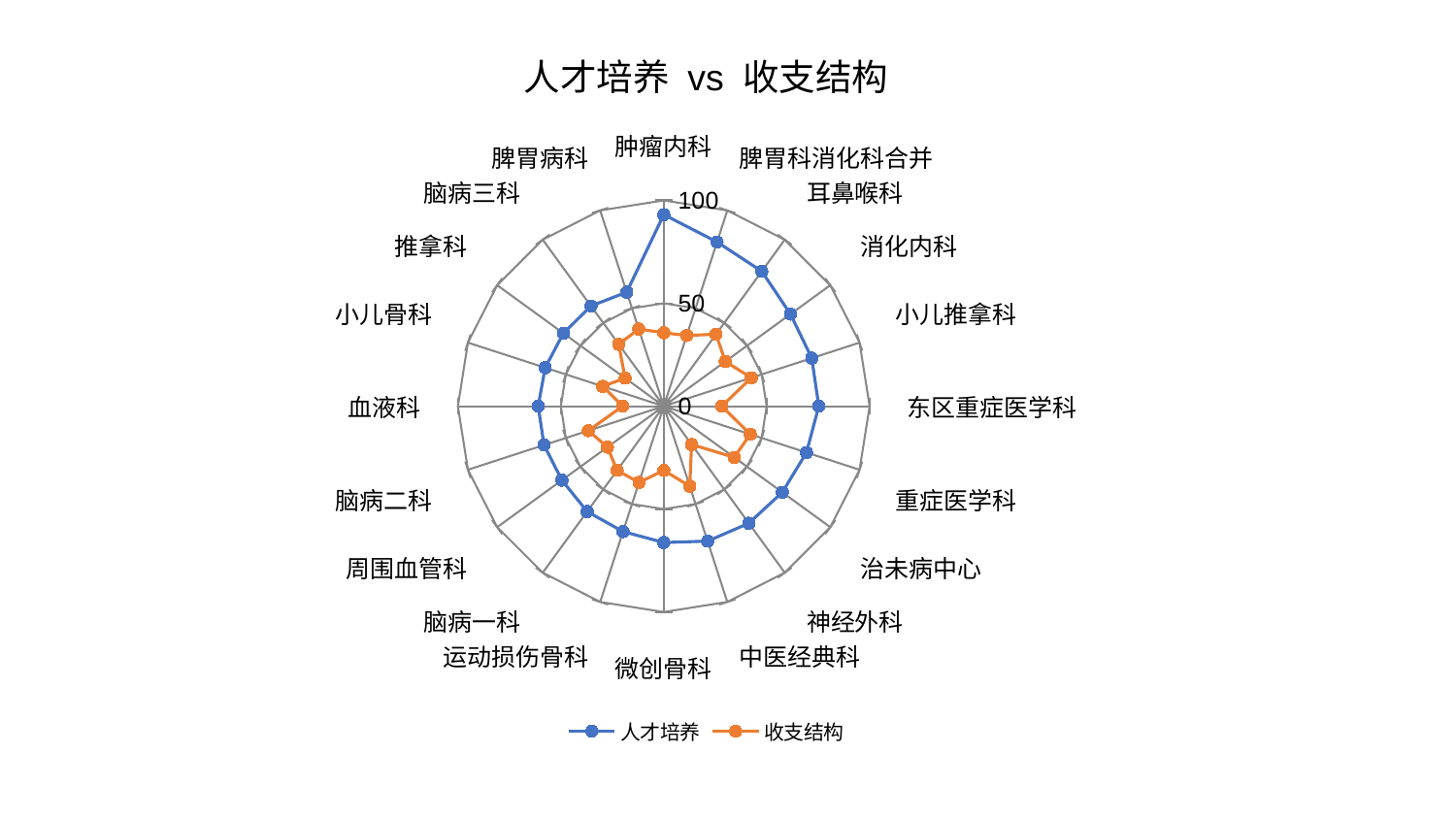

### Chart: 人才培养 vs 收支结构

| Category | 人才培养 | 收支结构 |
|---|---|---|
| 肿瘤内科 | 93.07782275457377 | 35.67402070006713 |
| 脾胃科消化科合并 | 83.87676593507022 | 36.12162217696189 |
| 耳鼻喉科 | 81.01839521322778 | 43.2307289327736 |
| 消化内科 | 76.10134055131441 | 36.968393751431684 |
| 小儿推拿科 | 75.59288525557325 | 44.73159018855914 |
| 东区重症医学科 | 75.33376854822393 | 28.22350328120592 |
| 重症医学科 | 72.89781733921363 | 44.193578362026415 |
| 治未病中心 | 71.18967316327901 | 42.305241423049345 |
| 神经外科 | 70.30854193269185 | 23.006963906132043 |
| 中医经典科 | 68.93692193762013 | 40.85031834790607 |
| 微创骨科 | 66.25142892902328 | 31.22587793593284 |
| 运动损伤骨科 | 64.07085787981741 | 38.978751553692746 |
| 脑病一科 | 63.293065494627875 | 38.54721010770098 |
| 周围血管科 | 61.15304538319427 | 33.85670740306322 |
| 脑病二科 | 61.13515469528884 | 38.51169149685639 |
| 血液科 | 61.01714459191894 | 19.975077969555947 |
| 小儿骨科 | 60.53625877416047 | 31.20871597274719 |
| 推拿科 | 60.276265141286665 | 23.200582007870192 |
| 脑病三科 | 60.18250367871468 | 37.18307464982073 |
| 脾胃病科 | 58.255093468602404 | 39.406028243418625 |
92